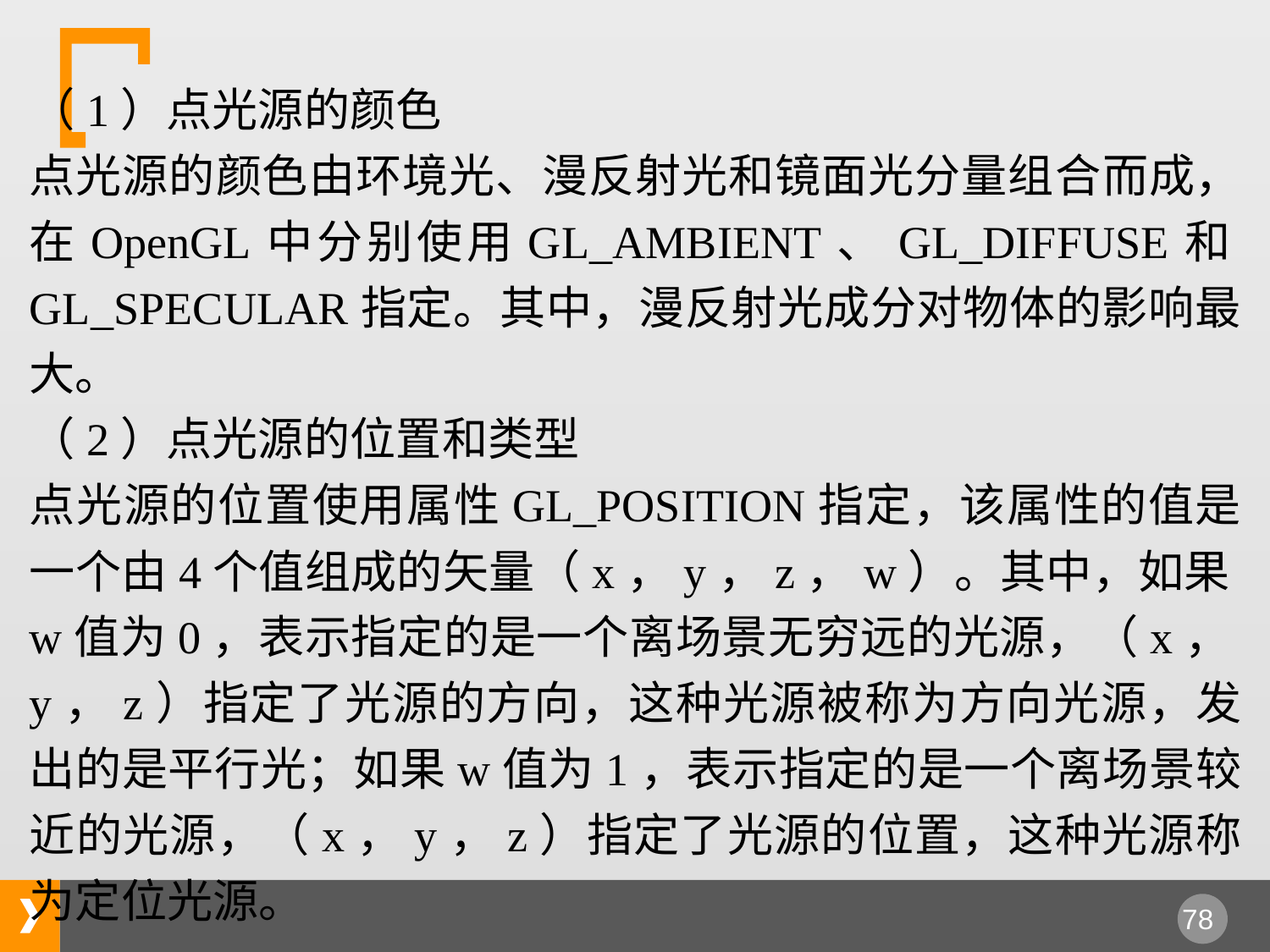

（1）点光源的颜色
点光源的颜色由环境光、漫反射光和镜面光分量组合而成，在OpenGL中分别使用GL_AMBIENT、GL_DIFFUSE和GL_SPECULAR指定。其中，漫反射光成分对物体的影响最大。
（2）点光源的位置和类型
点光源的位置使用属性GL_POSITION指定，该属性的值是一个由4个值组成的矢量（x，y，z，w）。其中，如果w值为0，表示指定的是一个离场景无穷远的光源，（x，y，z）指定了光源的方向，这种光源被称为方向光源，发出的是平行光；如果w值为1，表示指定的是一个离场景较近的光源，（x，y，z）指定了光源的位置，这种光源称为定位光源。